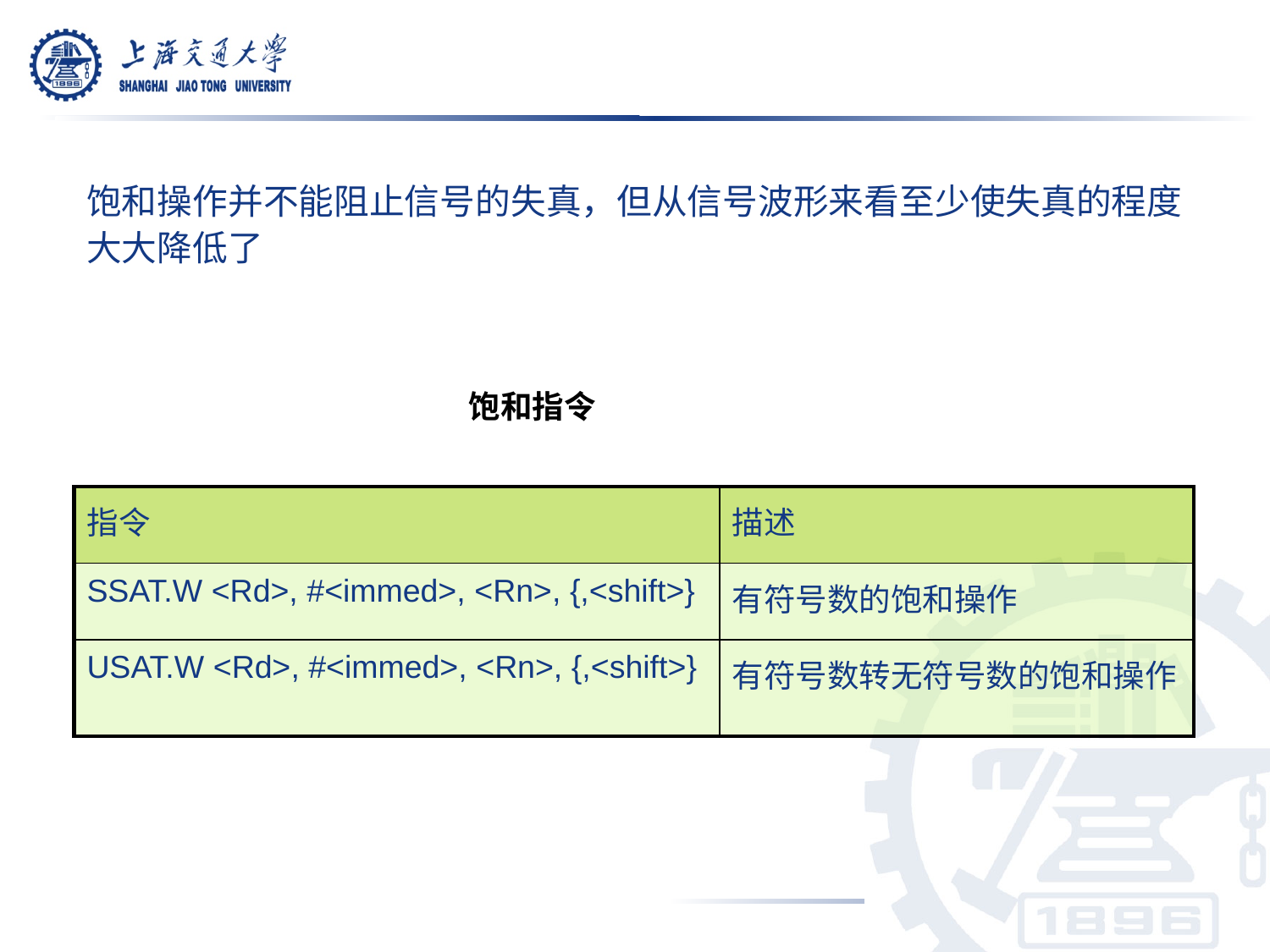

饱和操作并不能阻止信号的失真，但从信号波形来看至少使失真的程度大大降低了
饱和指令
| 指令 | 描述 |
| --- | --- |
| SSAT.W <Rd>, #<immed>, <Rn>, {,<shift>} | 有符号数的饱和操作 |
| USAT.W <Rd>, #<immed>, <Rn>, {,<shift>} | 有符号数转无符号数的饱和操作 |